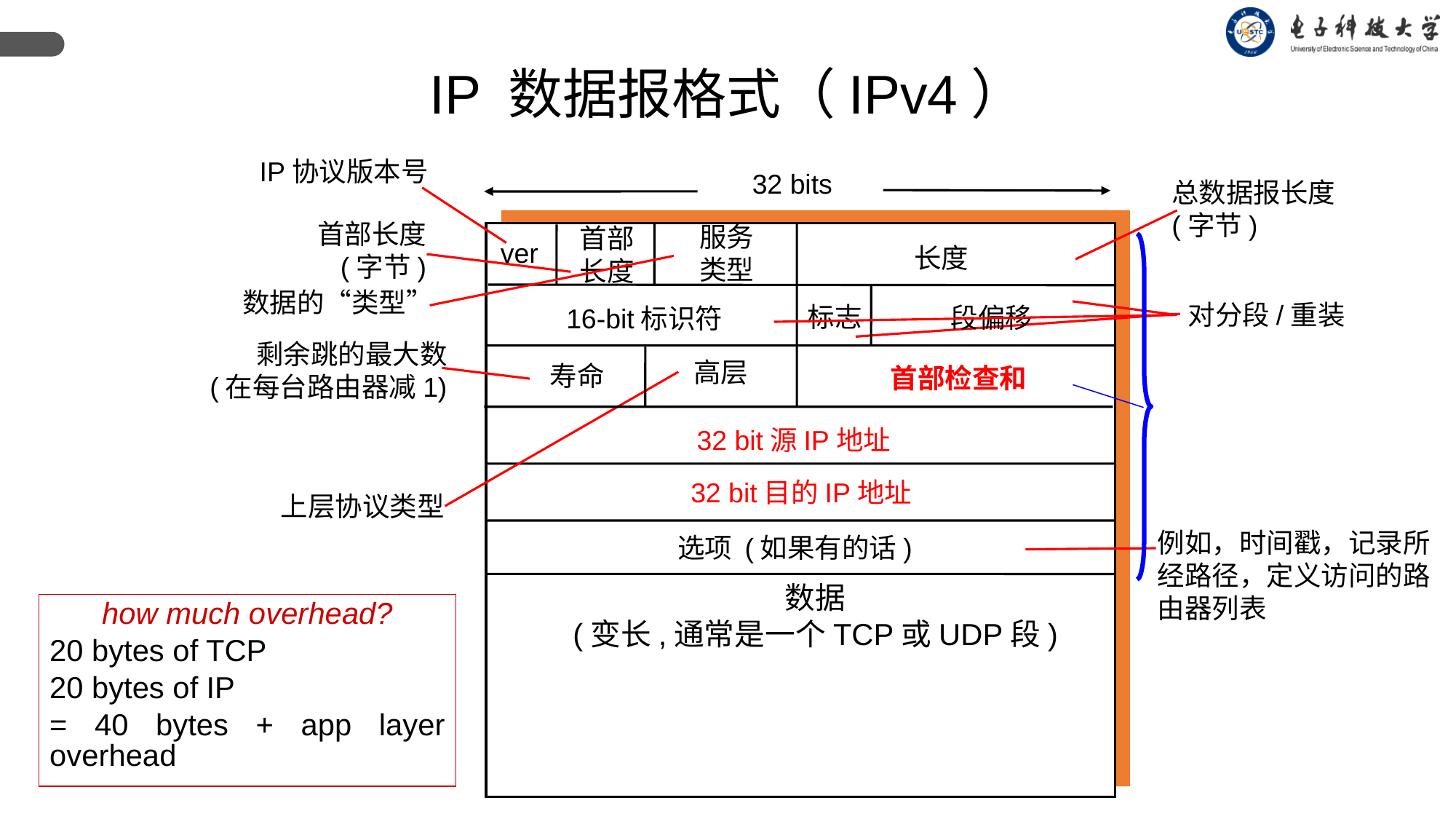

IP 数据报格式（IPv4）
IP协议版本号
32 bits
总数据报长度
(字节)

首部长度
 (字节)
服务
类型
首部
长度

ver

长度

数据的“类型”

对分段/重装
标志
段偏移
16-bit标识符

剩余跳的最大数
(在每台路由器减1)

高层
寿命
首部检查和

32 bit源IP地址

32 bit目的IP地址
上层协议类型

例如，时间戳，记录所经路径，定义访问的路由器列表

选项 (如果有的话)

数据
(变长,通常是一个TCP或UDP段)

how much overhead?
20 bytes of TCP
20 bytes of IP
= 40 bytes + app layer overhead